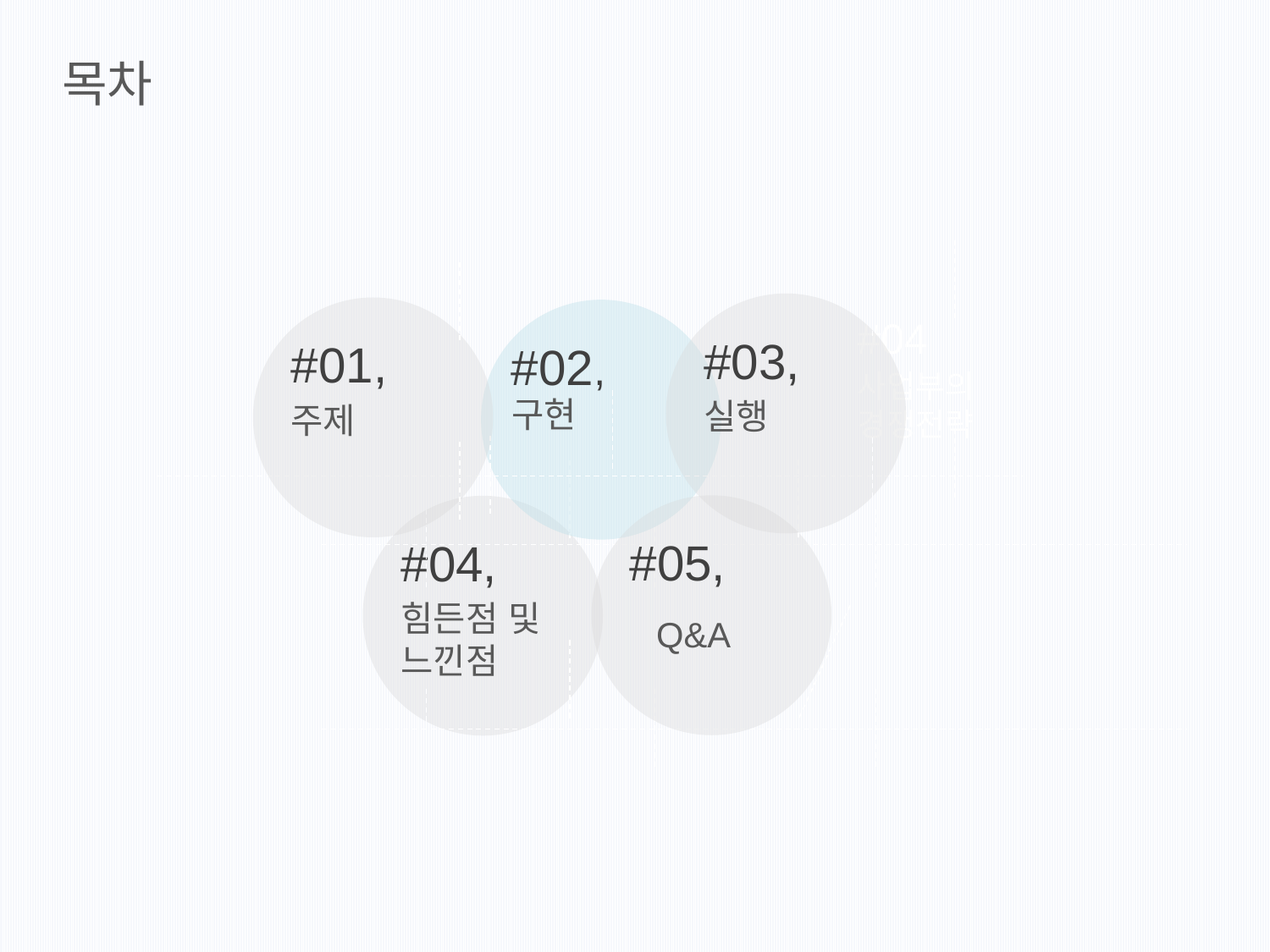

목차

#03,
실행

#01,
주제

#02,
구현
#04
사업부의
경쟁전략

#05,
Q&A

#04,
힘든점 및 느낀점